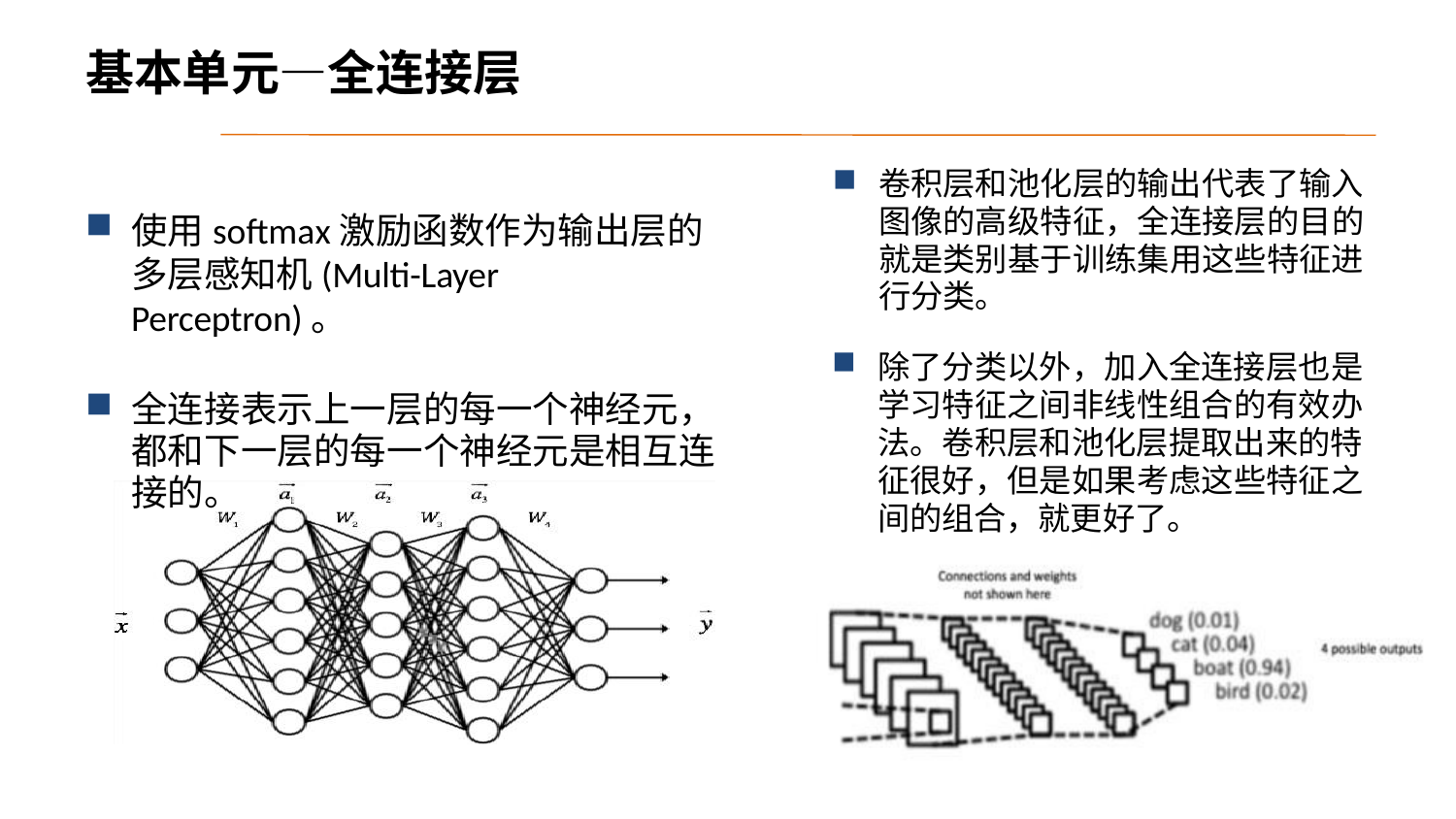

# 基本单元—全连接层

卷积层和池化层的输出代表了输入 图像的高级特征，全连接层的目的 就是类别基于训练集用这些特征进 行分类。

除了分类以外，加入全连接层也是 学习特征之间非线性组合的有效办 法。卷积层和池化层提取出来的特 征很好，但是如果考虑这些特征之 间的组合，就更好了。
使用softmax激励函数作为输出层的
多层感知机(Multi-Layer Perceptron)。

全连接表示上一层的每一个神经元， 都和下一层的每一个神经元是相互连 接的。